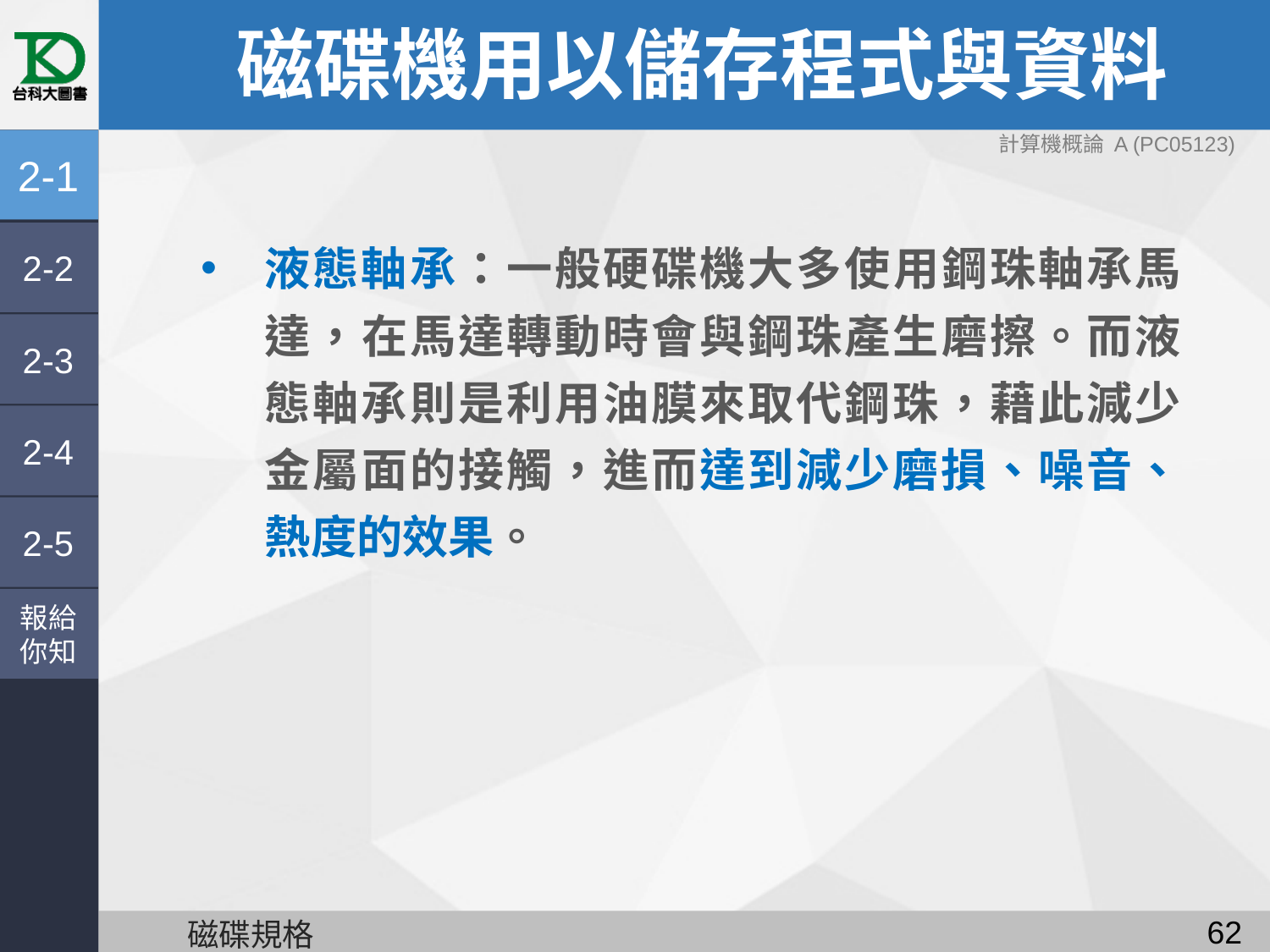

# 磁碟機用以儲存程式與資料
計算機概論 A (PC05123)
2-1
液態軸承：一般硬碟機大多使用鋼珠軸承馬達，在馬達轉動時會與鋼珠產生磨擦。而液態軸承則是利用油膜來取代鋼珠，藉此減少金屬面的接觸，進而達到減少磨損、噪音、熱度的效果。
2-2
2-3
2-4
2-5
報給
你知
62
磁碟規格